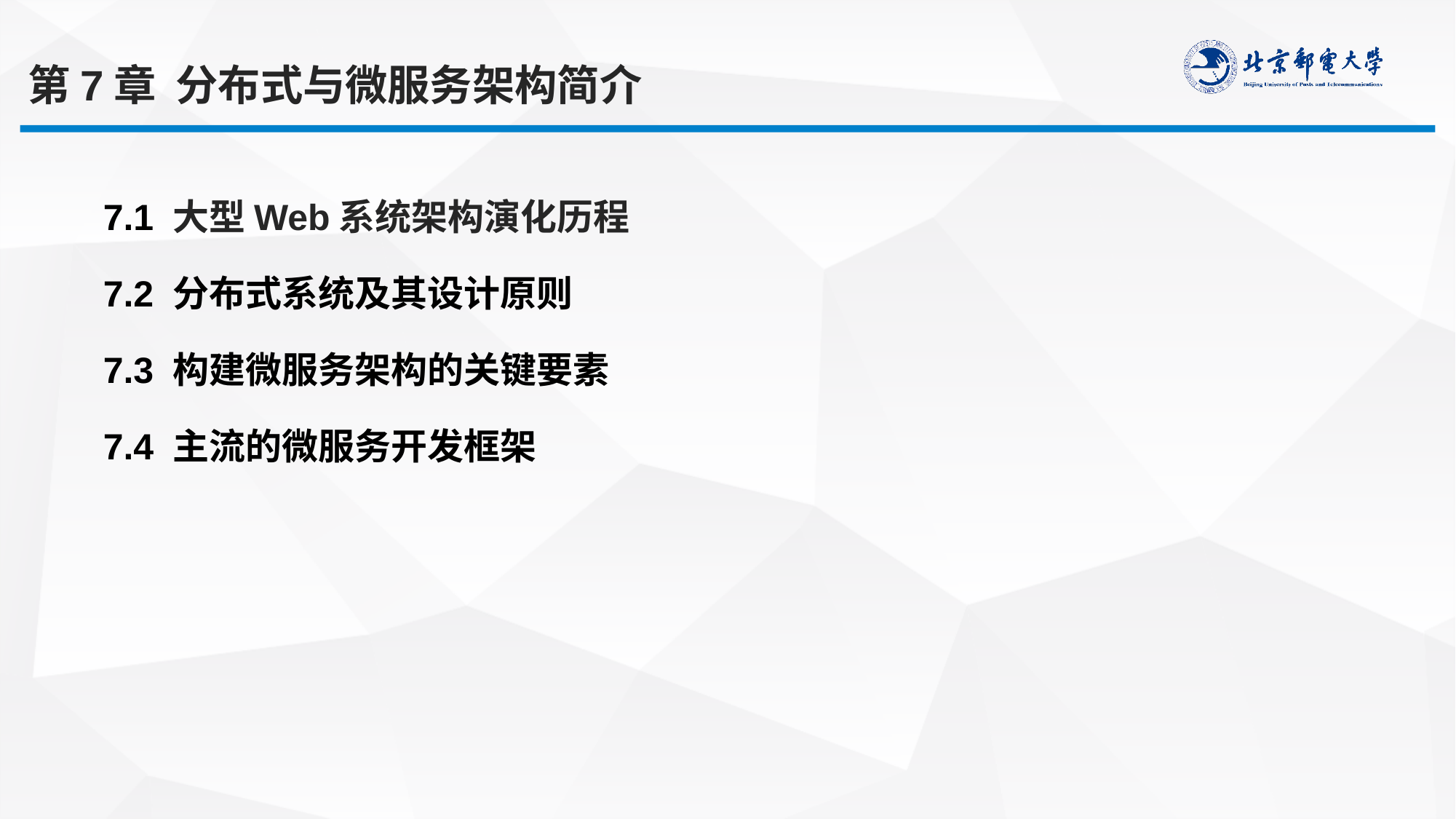

第7章  分布式与微服务架构简介

7.1 大型Web系统架构演化历程
7.2 分布式系统及其设计原则
7.3 构建微服务架构的关键要素
7.4 主流的微服务开发框架